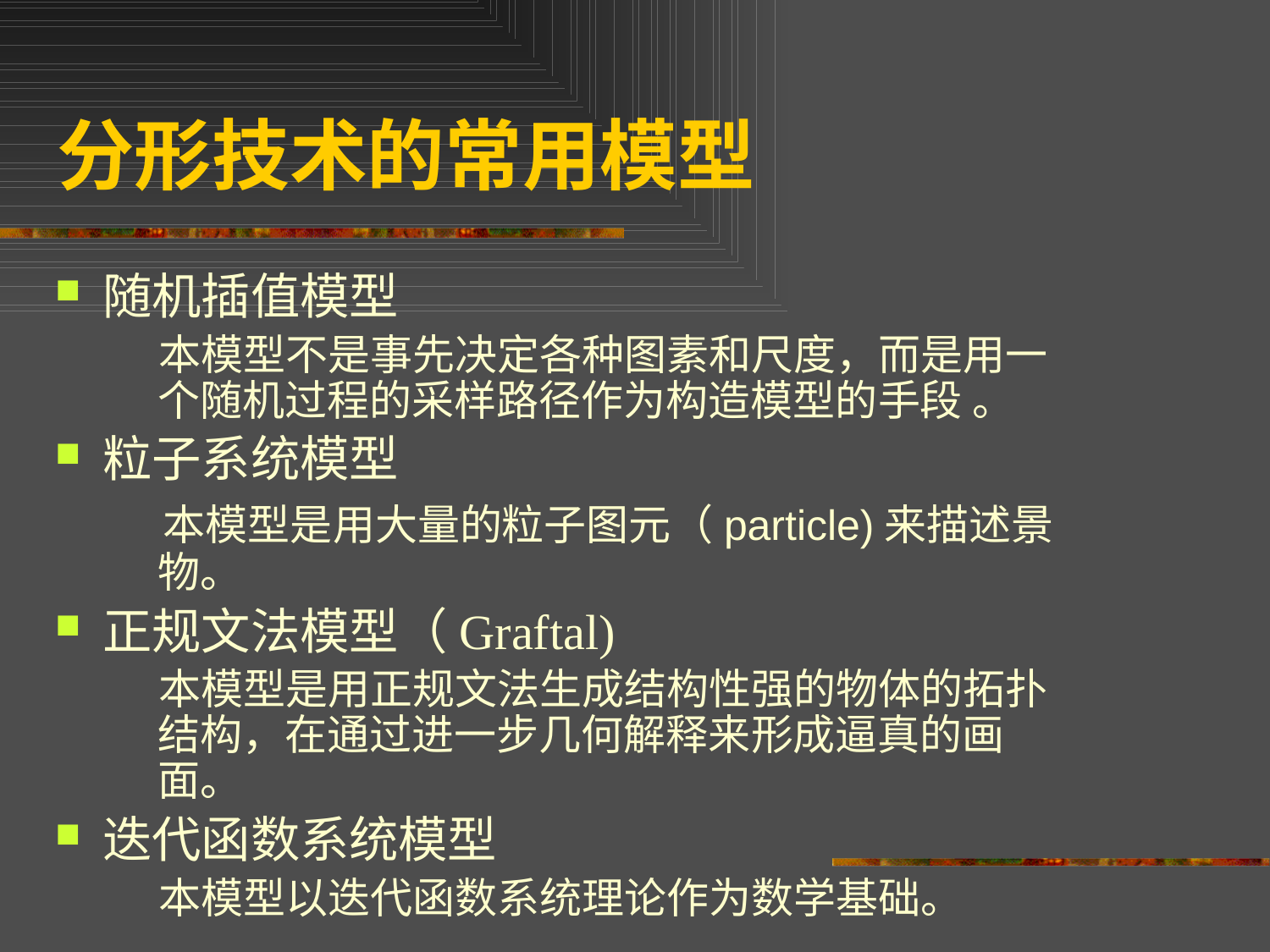

# 分形技术的常用模型
随机插值模型
    本模型不是事先决定各种图素和尺度，而是用一个随机过程的采样路径作为构造模型的手段 。
粒子系统模型
   本模型是用大量的粒子图元（particle)来描述景物。
正规文法模型（Graftal)
    本模型是用正规文法生成结构性强的物体的拓扑结构，在通过进一步几何解释来形成逼真的画面。
迭代函数系统模型
    本模型以迭代函数系统理论作为数学基础。